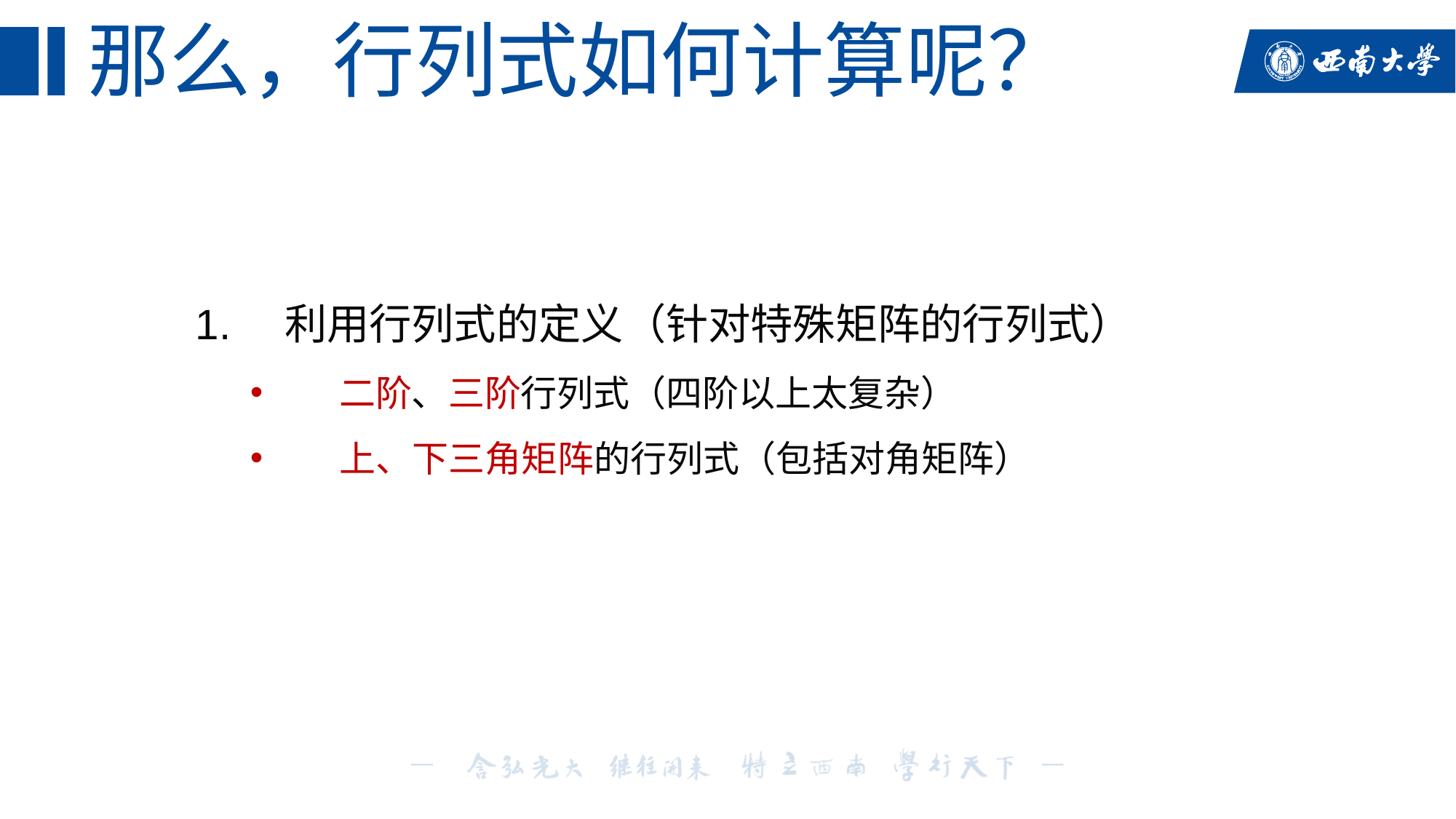

# 那么，行列式如何计算呢？
利用行列式的定义（针对特殊矩阵的行列式）
二阶、三阶行列式（四阶以上太复杂）
上、下三角矩阵的行列式（包括对角矩阵）